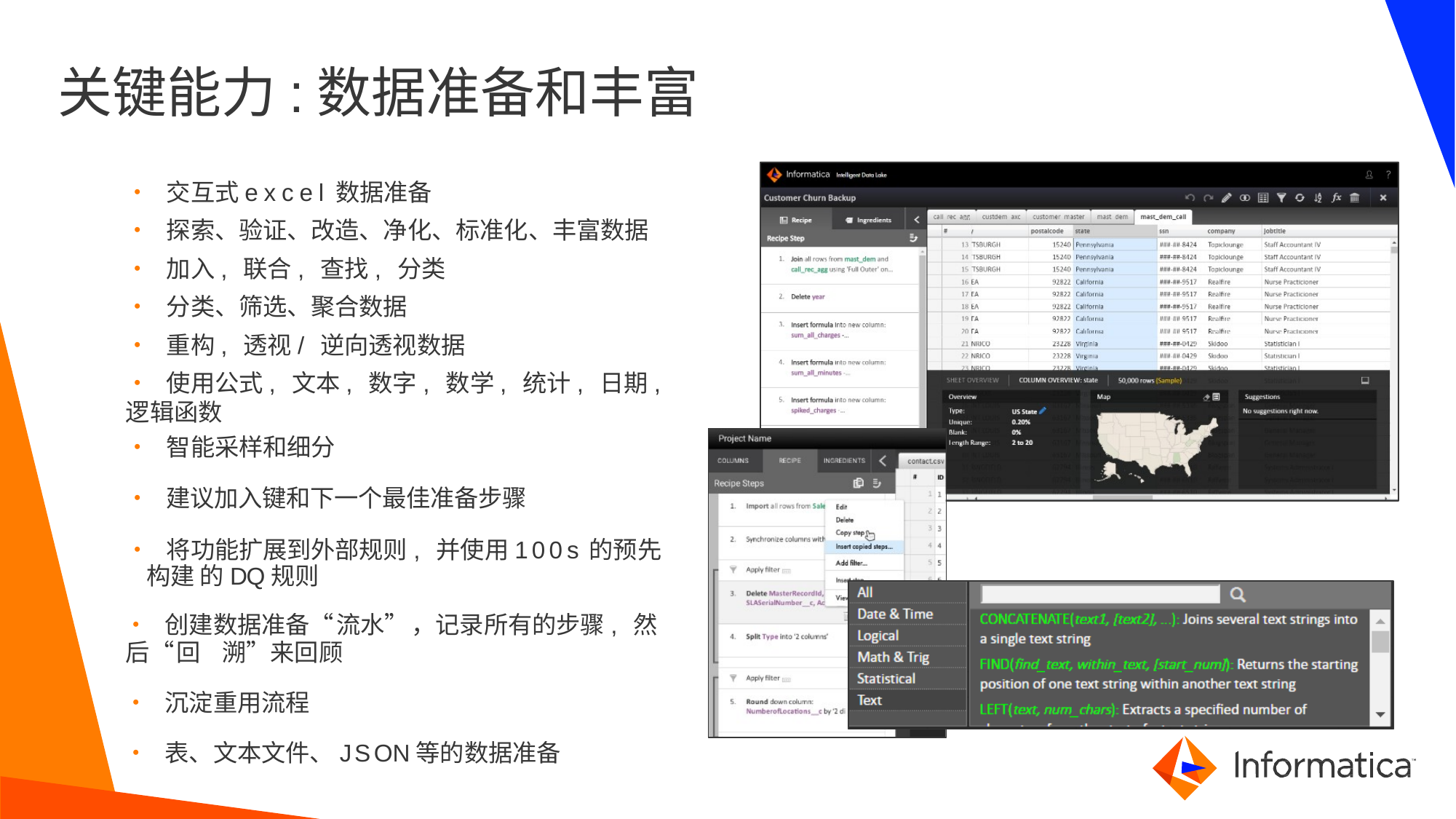

# 关键能力:数据准备和丰富

•  交互式excel数据准备
•  探索、验证、改造、净化、标准化、丰富数据
•  加入,联合,查找,分类
•  分类、筛选、聚合数据
•  重构,透视/逆向透视数据
•  使用公式,文本,数字,数学,统计,日期,逻辑函数
•  智能采样和细分
•  建议加入键和下一个最佳准备步骤

•  将功能扩展到外部规则,并使用100s的预先构建 的DQ规则
•  创建数据准备“流水”，记录所有的步骤,然后“回    溯”来回顾
•  沉淀重用流程
•  表、文本文件、JSON等的数据准备

7